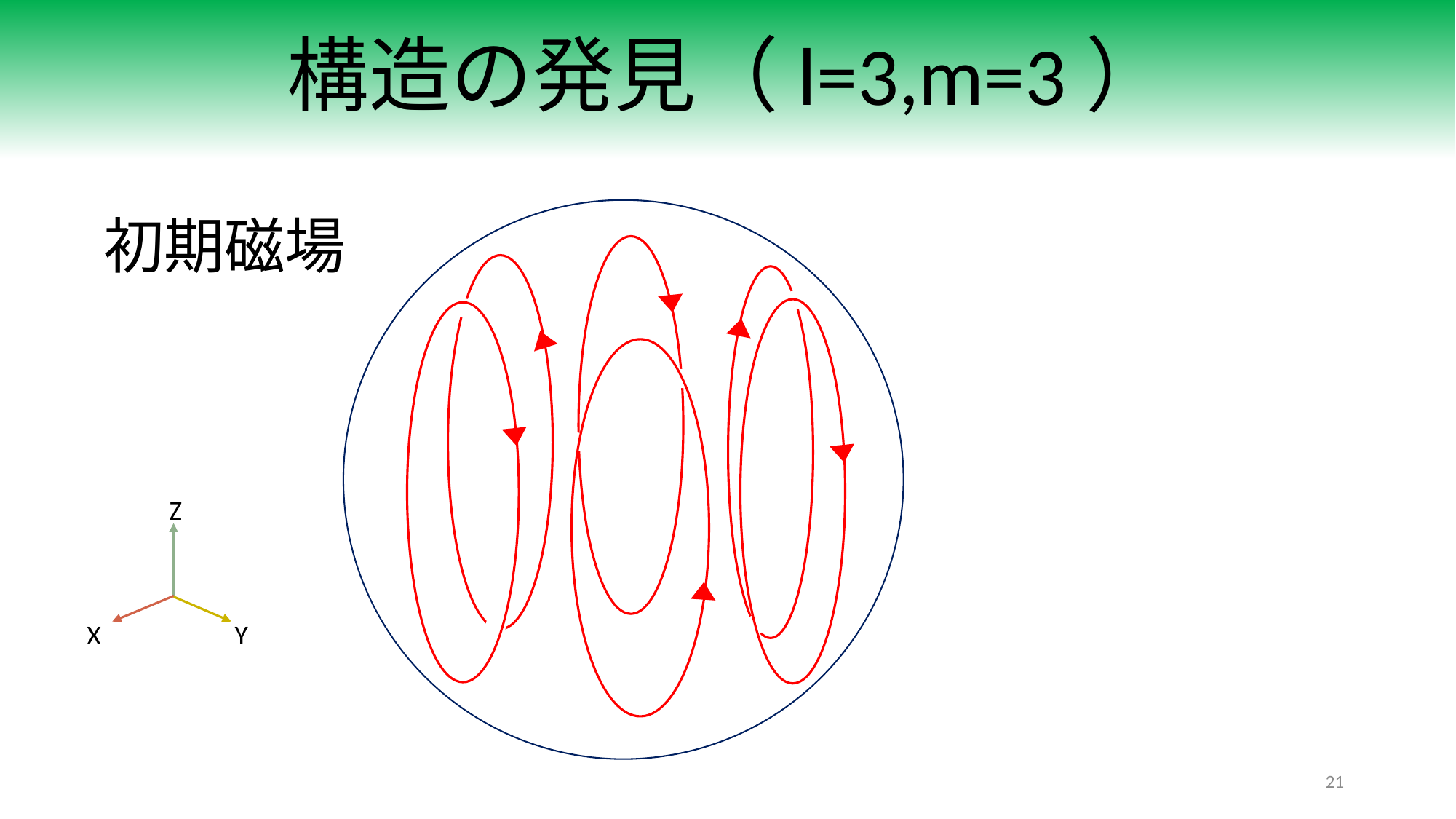

# 構造の発見（l=3,m=3）

初期磁場

Z

X
Y

21